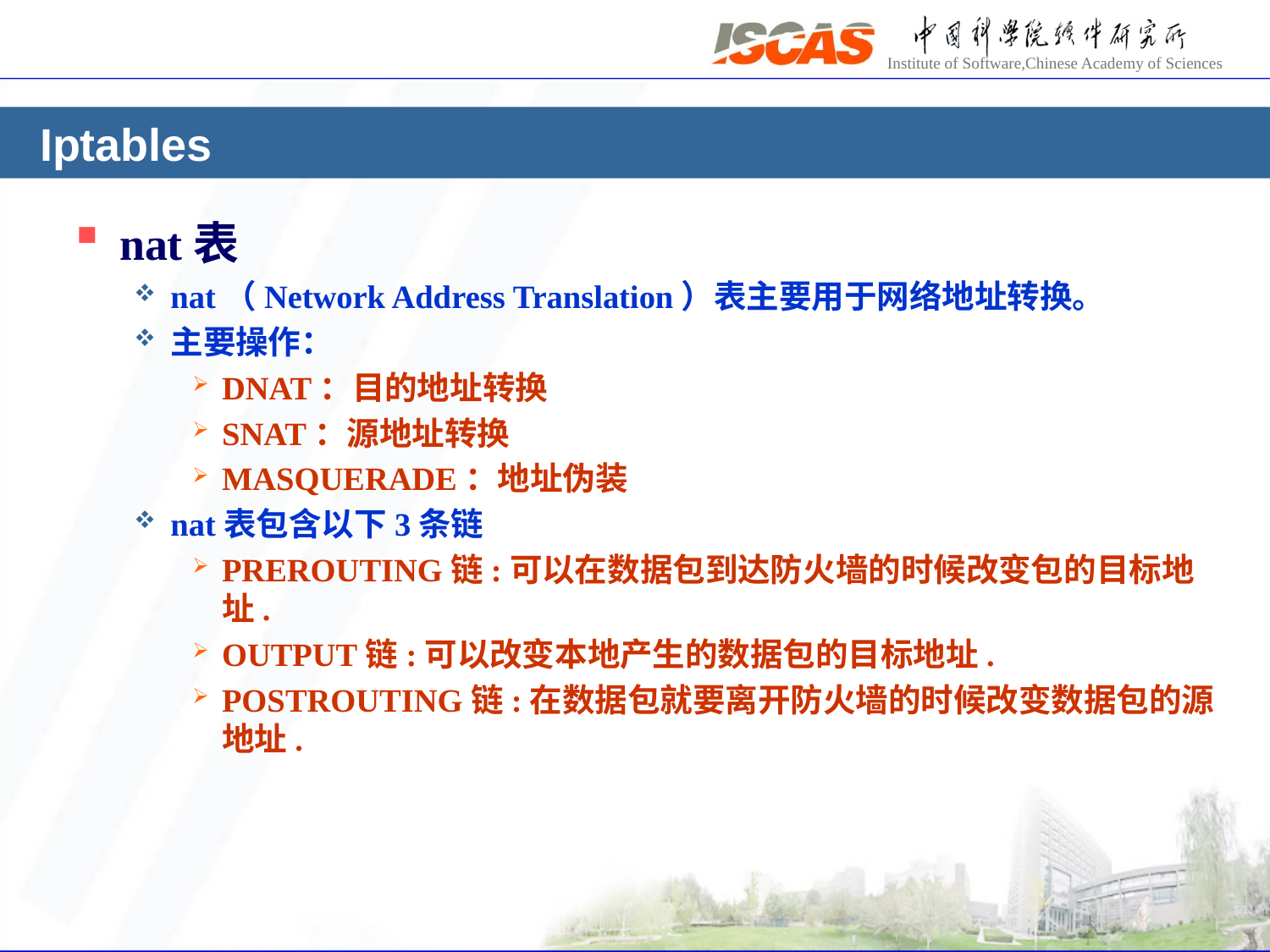

# Iptables
nat表
nat（Network Address Translation）表主要用于网络地址转换。
主要操作：
DNAT：目的地址转换
SNAT：源地址转换
MASQUERADE：地址伪装
nat表包含以下3条链
PREROUTING链:可以在数据包到达防火墙的时候改变包的目标地址.
OUTPUT链:可以改变本地产生的数据包的目标地址.
POSTROUTING链:在数据包就要离开防火墙的时候改变数据包的源地址.